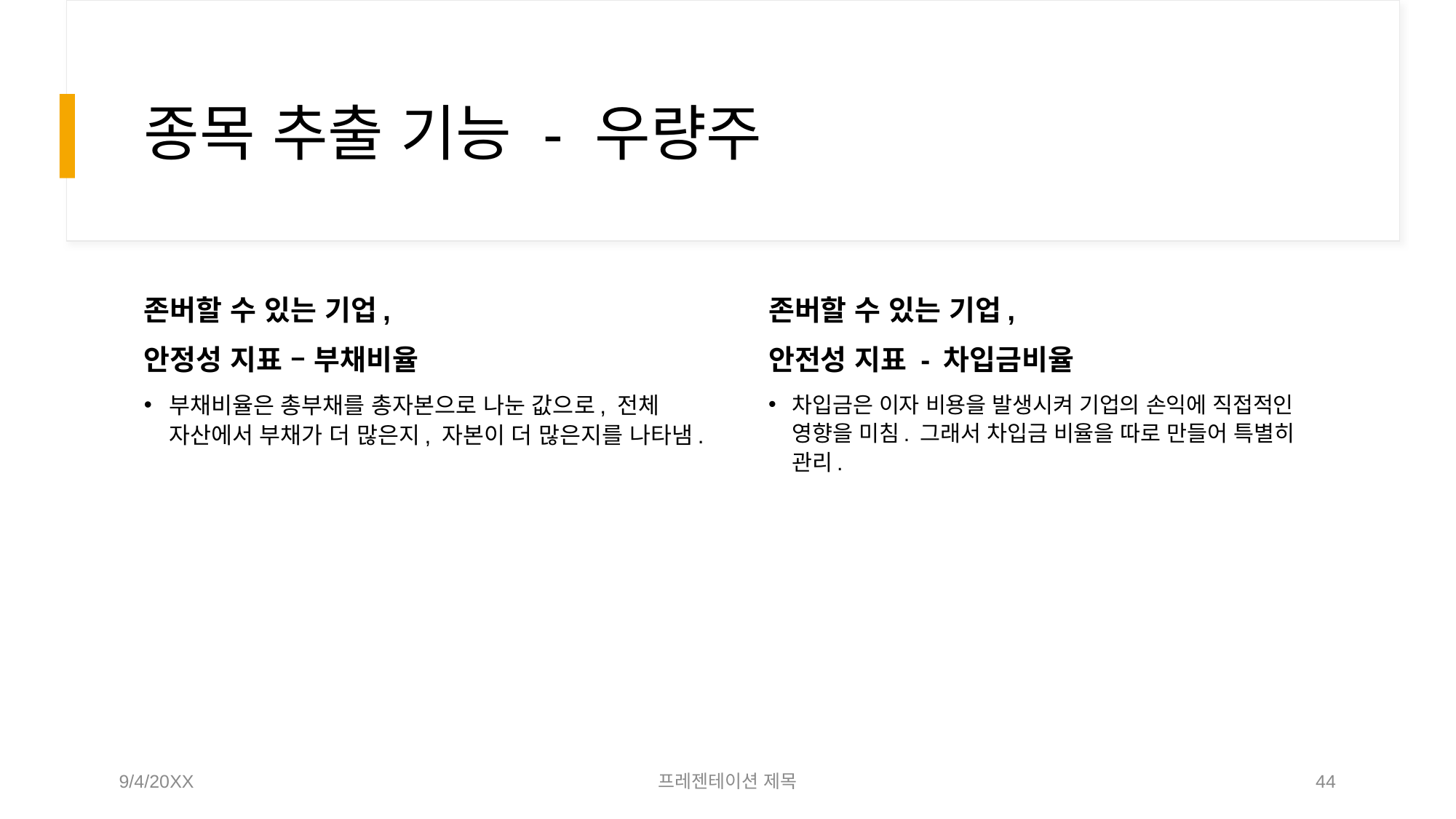

# 종목 추출 기능 - 우량주
존버할 수 있는 기업,
안정성 지표 – 부채비율
존버할 수 있는 기업,
안전성 지표 - 차입금비율
부채비율은 총부채를 총자본으로 나눈 값으로, 전체 자산에서 부채가 더 많은지, 자본이 더 많은지를 나타냄.
차입금은 이자 비용을 발생시켜 기업의 손익에 직접적인 영향을 미침. 그래서 차입금 비율을 따로 만들어 특별히 관리.
9/4/20XX
프레젠테이션 제목
44